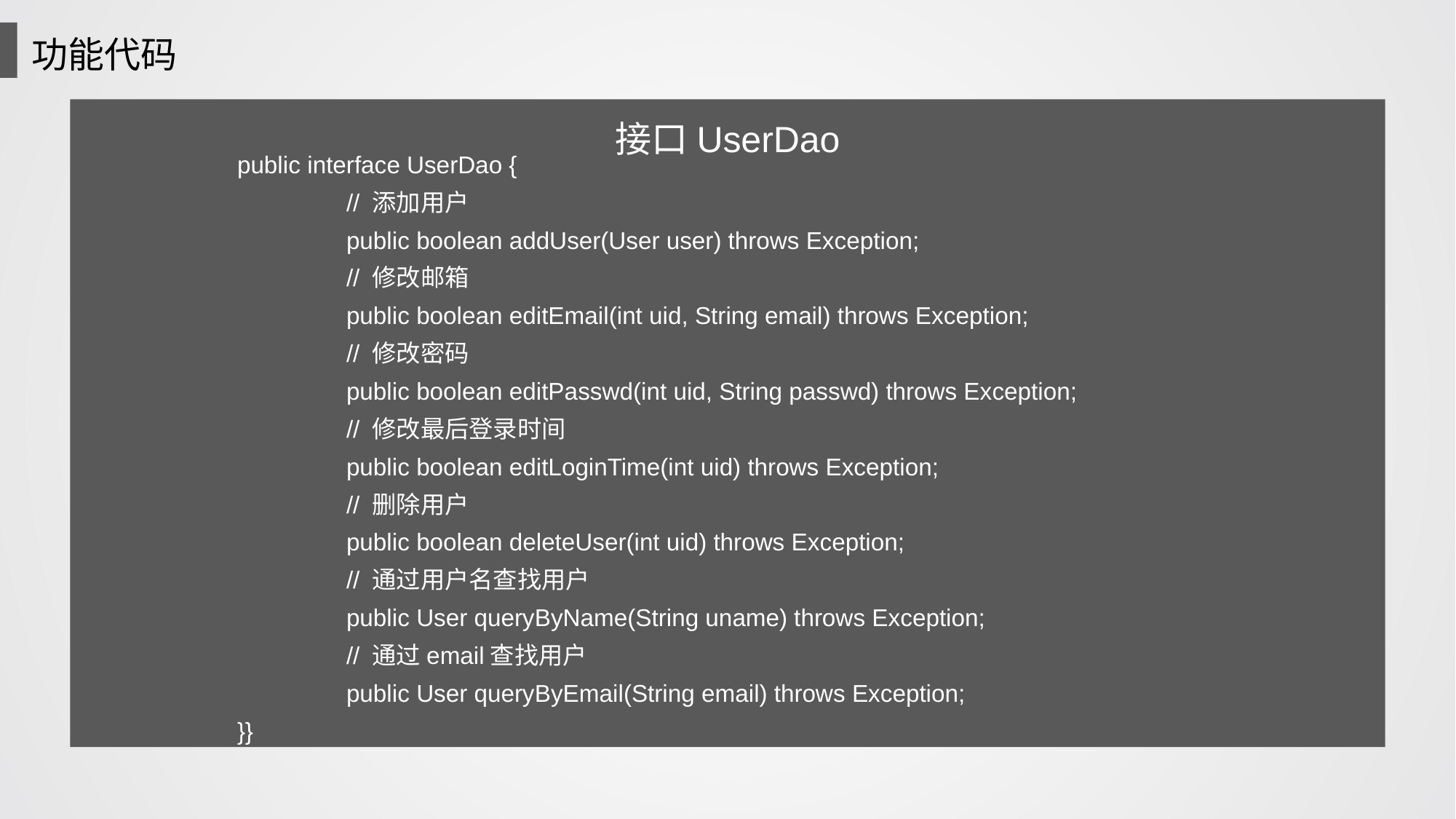

功能代码

接口UserDao
public interface UserDao {
	// 添加用户
	public boolean addUser(User user) throws Exception;
	// 修改邮箱
	public boolean editEmail(int uid, String email) throws Exception;
	// 修改密码
	public boolean editPasswd(int uid, String passwd) throws Exception;
	// 修改最后登录时间
	public boolean editLoginTime(int uid) throws Exception;
	// 删除用户
	public boolean deleteUser(int uid) throws Exception;
	// 通过用户名查找用户
	public User queryByName(String uname) throws Exception;
	// 通过email查找用户
	public User queryByEmail(String email) throws Exception;
}}